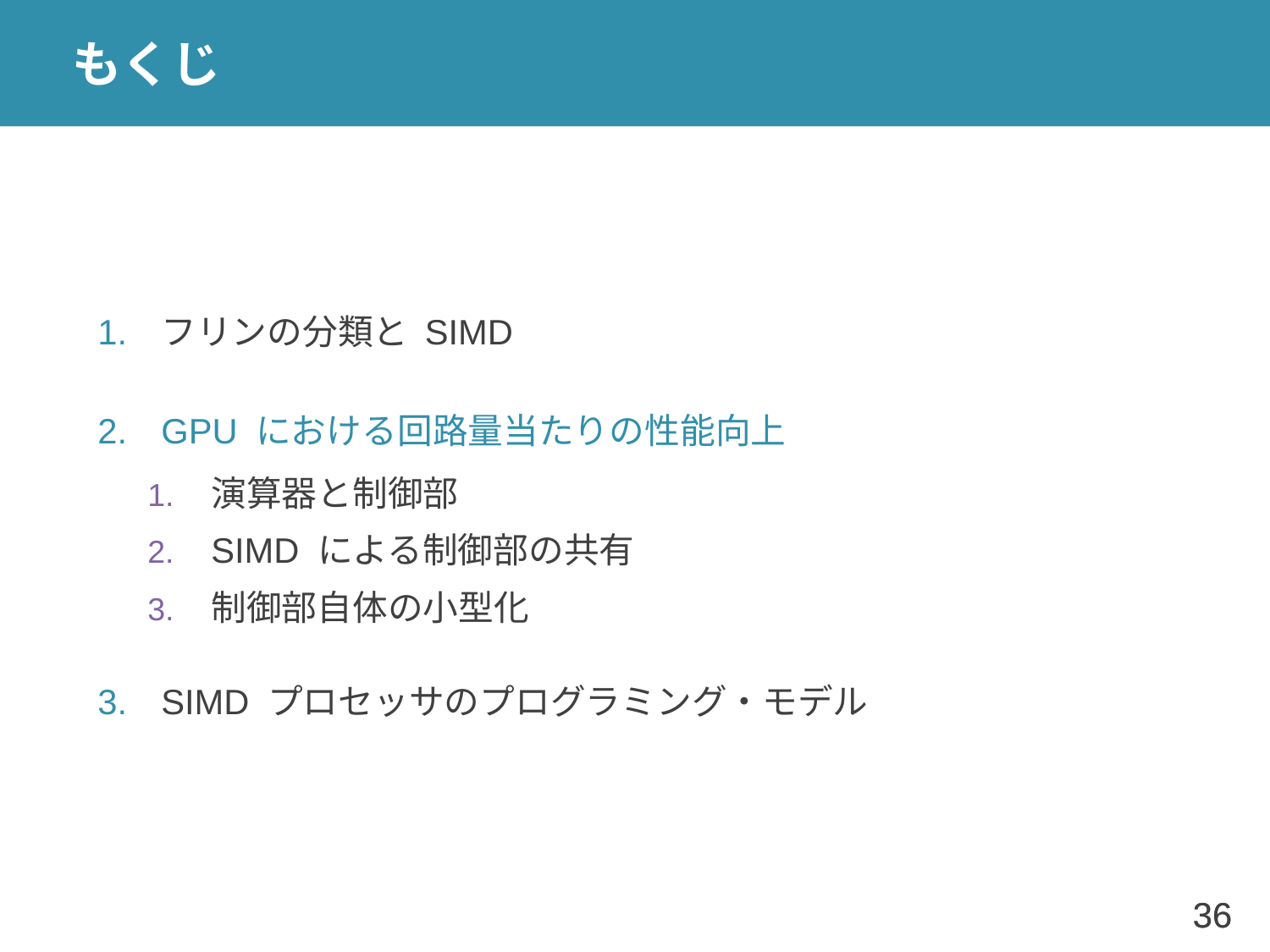

# もくじ
フリンの分類と SIMD
GPU における回路量当たりの性能向上
演算器と制御部
SIMD による制御部の共有
制御部自体の小型化
SIMD プロセッサのプログラミング・モデル